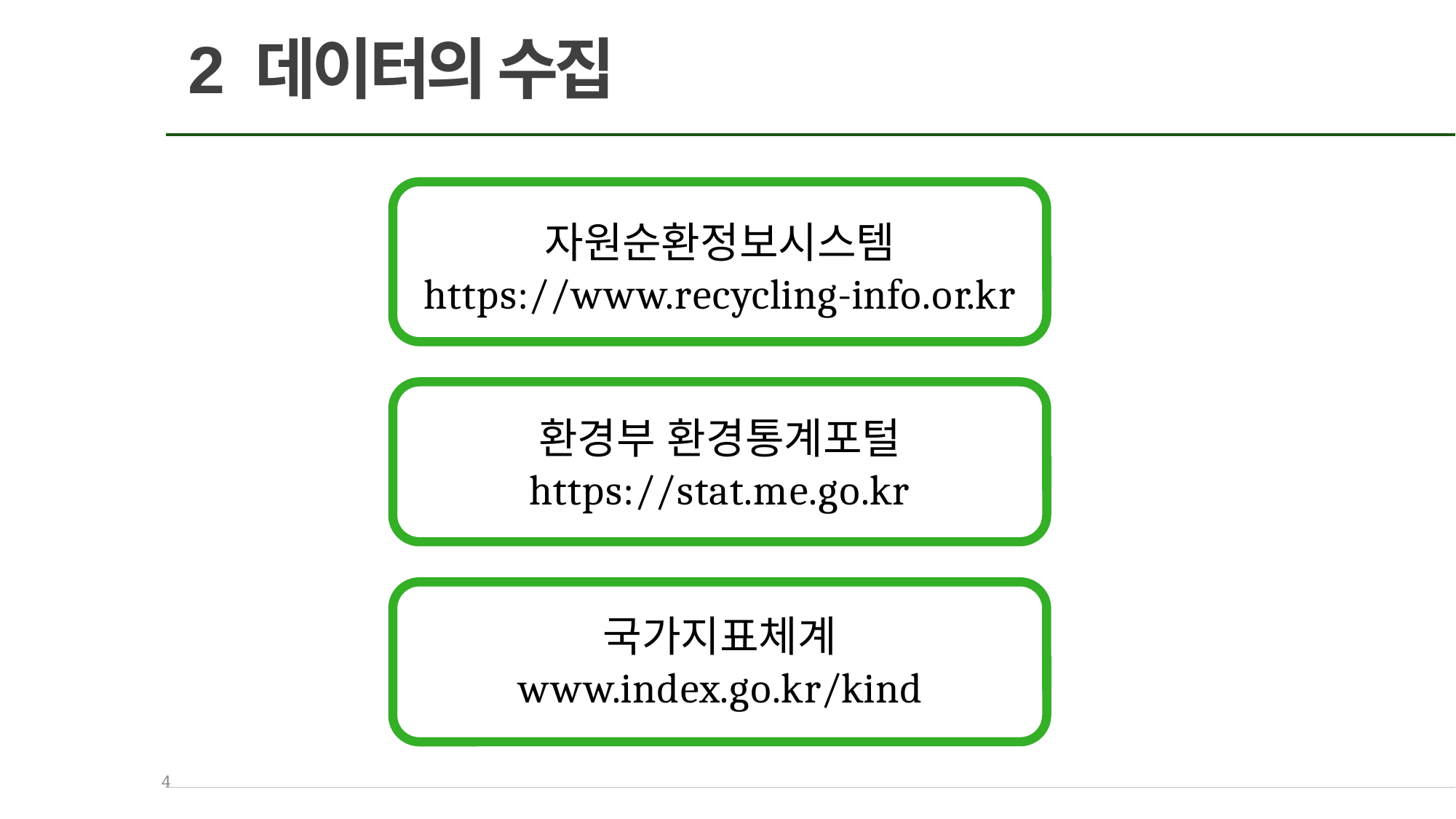

2 데이터의 수집

자원순환정보시스템
https://www.recycling-info.or.kr

환경부 환경통계포털
https://stat.me.go.kr

국가지표체계
www.index.go.kr/kind
4